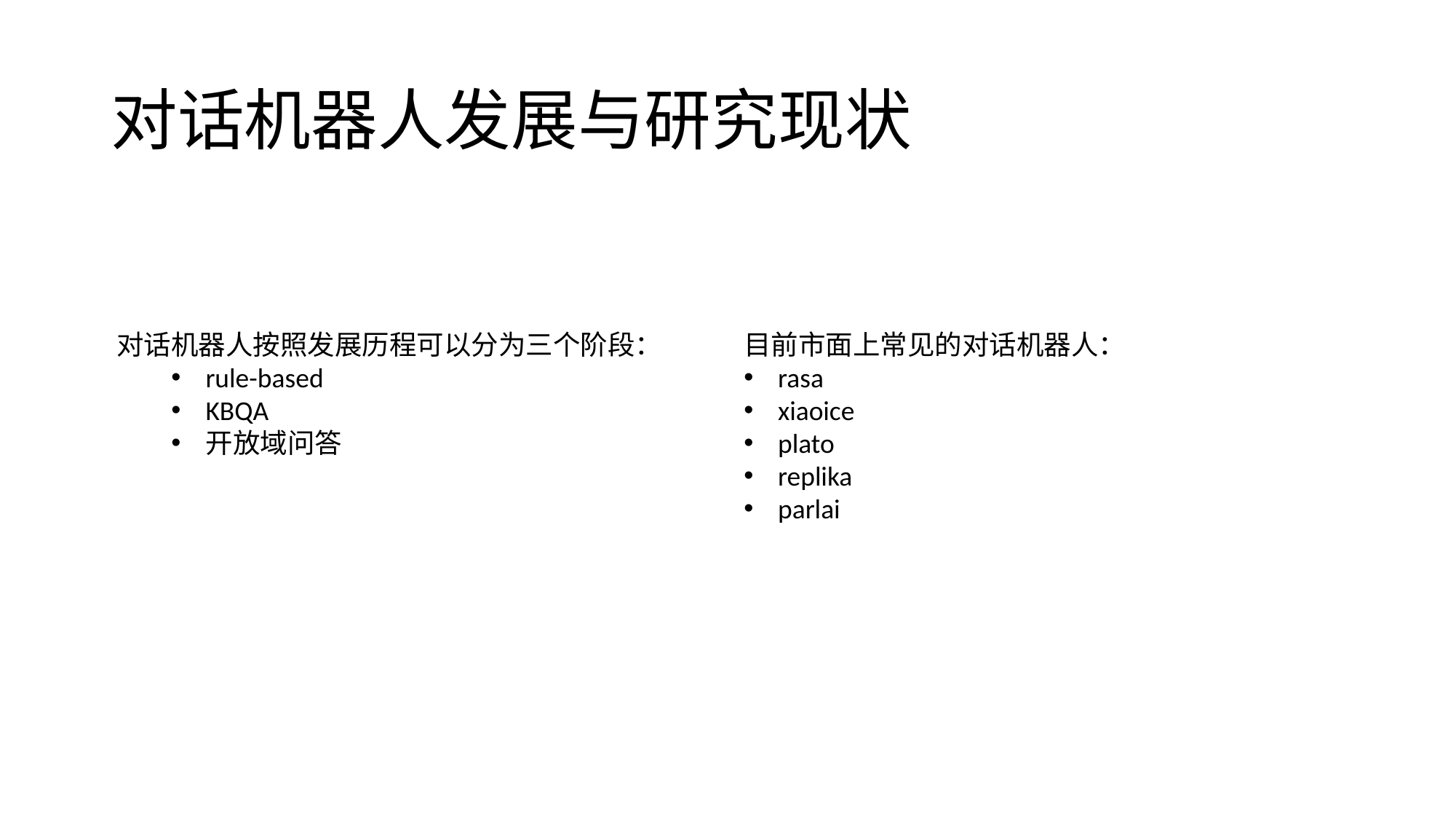

# 对话机器人发展与研究现状

对话机器人按照发展历程可以分为三个阶段：
rule-based
KBQA
开放域问答
目前市面上常见的对话机器人：
rasa
xiaoice
plato
replika
parlai